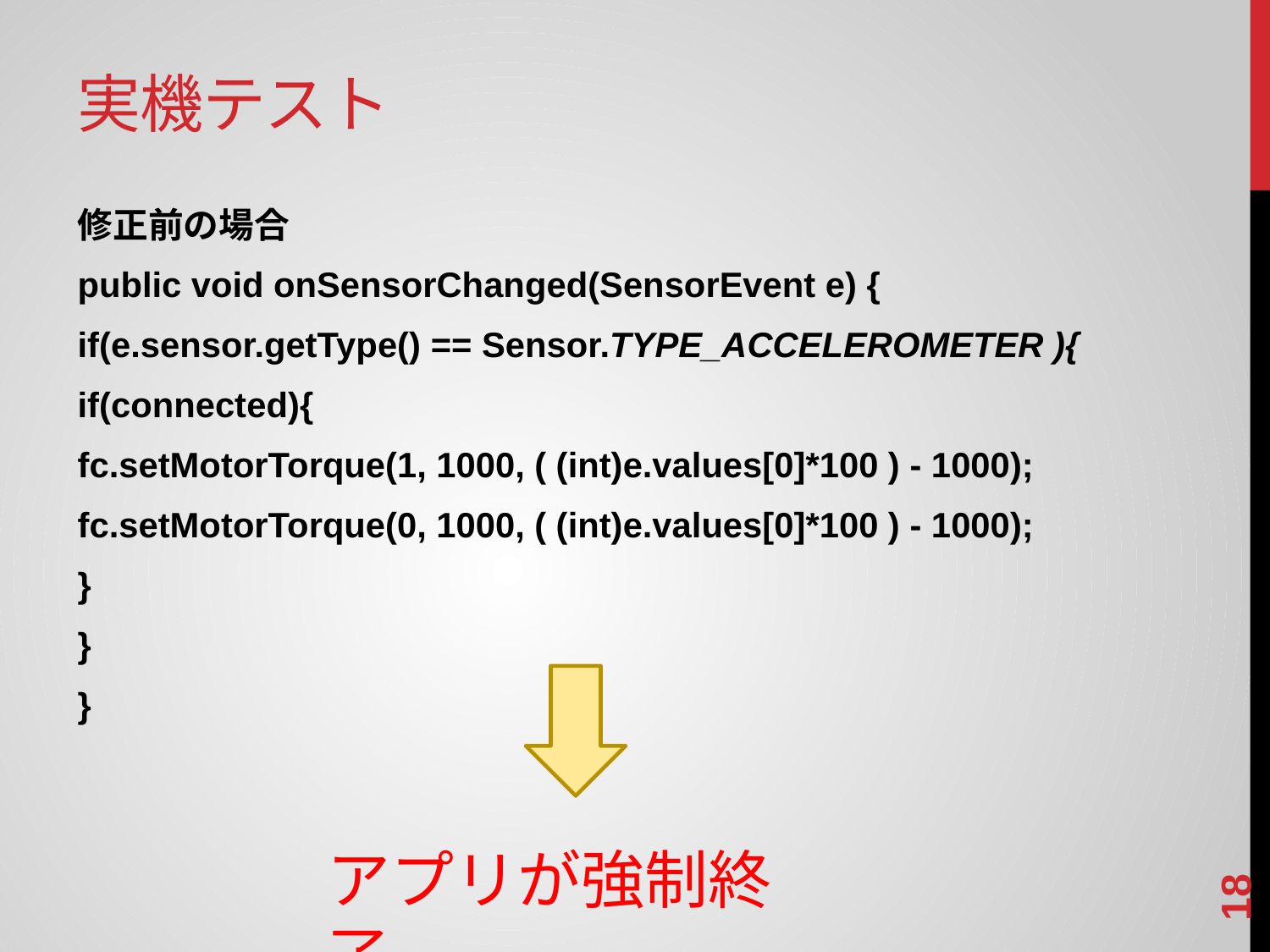

# 実機テスト
修正前の場合
public void onSensorChanged(SensorEvent e) {
if(e.sensor.getType() == Sensor.TYPE_ACCELEROMETER ){
if(connected){
fc.setMotorTorque(1, 1000, ( (int)e.values[0]*100 ) - 1000);
fc.setMotorTorque(0, 1000, ( (int)e.values[0]*100 ) - 1000);
}
}
}

18
アプリが強制終了